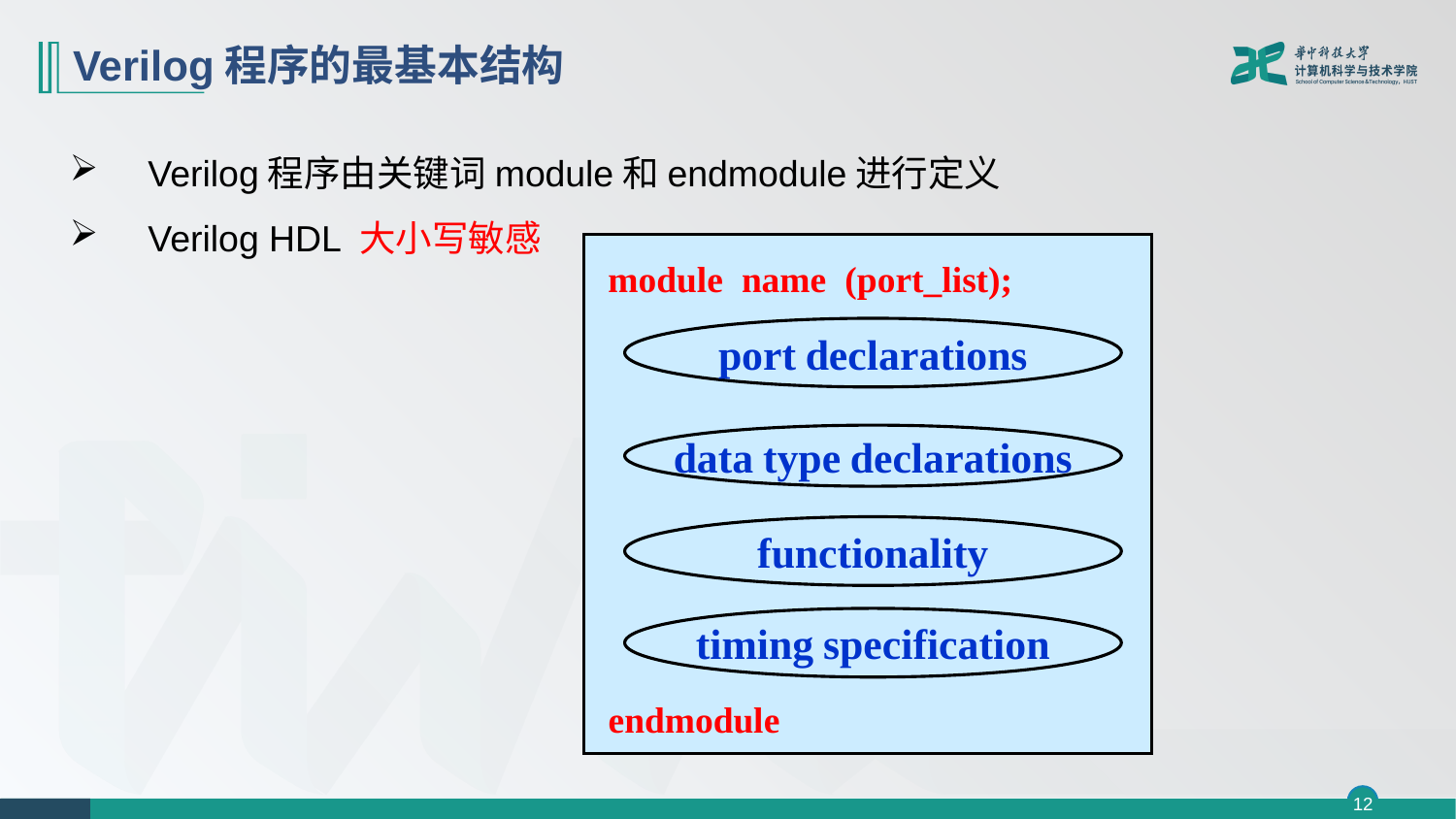

# Verilog程序的最基本结构
Verilog程序由关键词module和endmodule进行定义
Verilog HDL 大小写敏感

port declarations
data type declarations
functionality
timing specification
module  name  (port_list);
endmodule